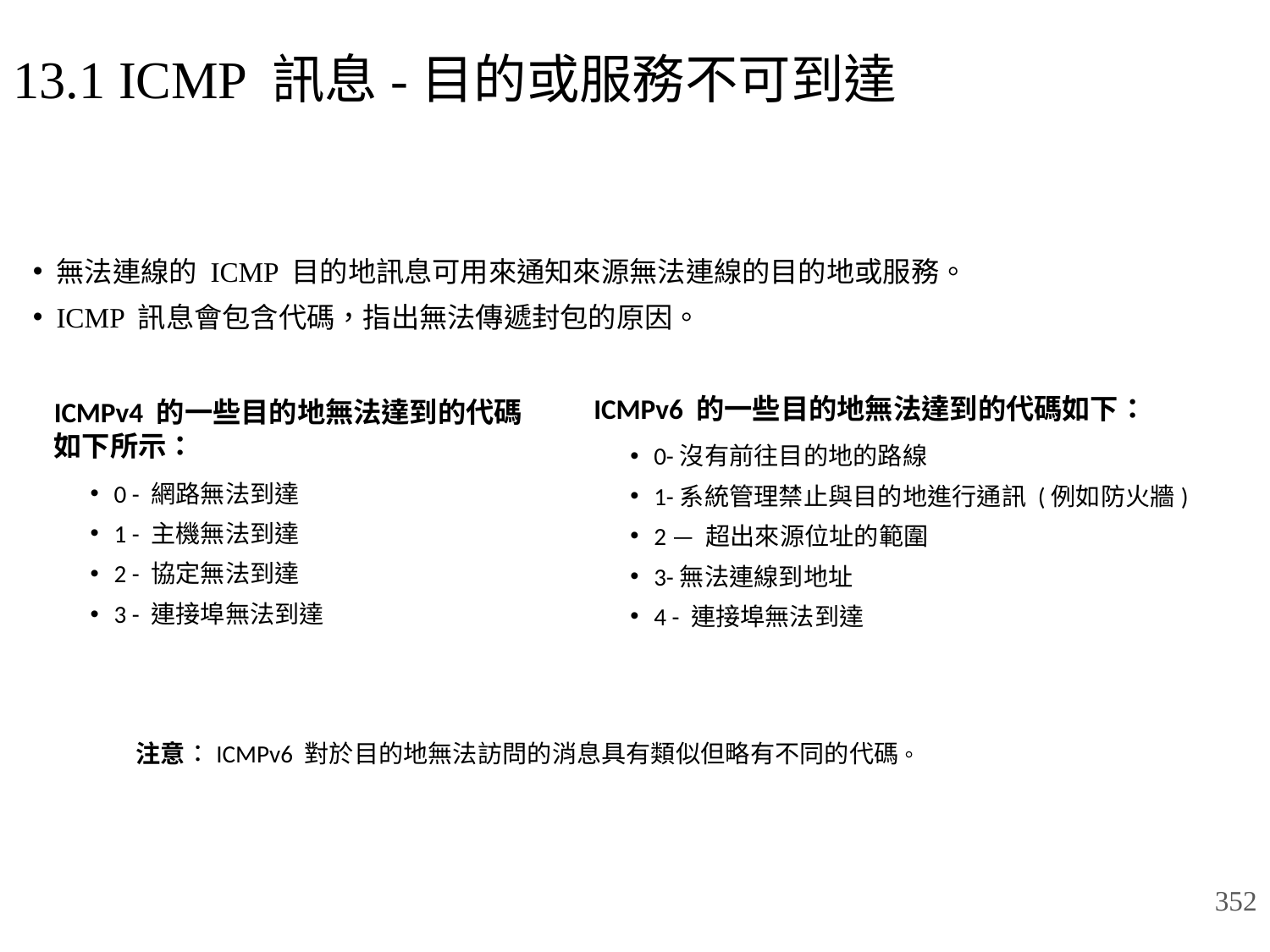

# 13.1 ICMP 訊息-目的或服務不可到達
無法連線的 ICMP 目的地訊息可用來通知來源無法連線的目的地或服務。
ICMP 訊息會包含代碼，指出無法傳遞封包的原因。

ICMPv6 的一些目的地無法達到的代碼如下：
0-沒有前往目的地的路線
1-系統管理禁止與目的地進行通訊 (例如防火牆)
2 — 超出來源位址的範圍
3-無法連線到地址
4 - 連接埠無法到達

ICMPv4 的一些目的地無法達到的代碼如下所示：
0 - 網路無法到達
1 - 主機無法到達
2 - 協定無法到達
3 - 連接埠無法到達

注意：ICMPv6 對於目的地無法訪問的消息具有類似但略有不同的代碼。
352